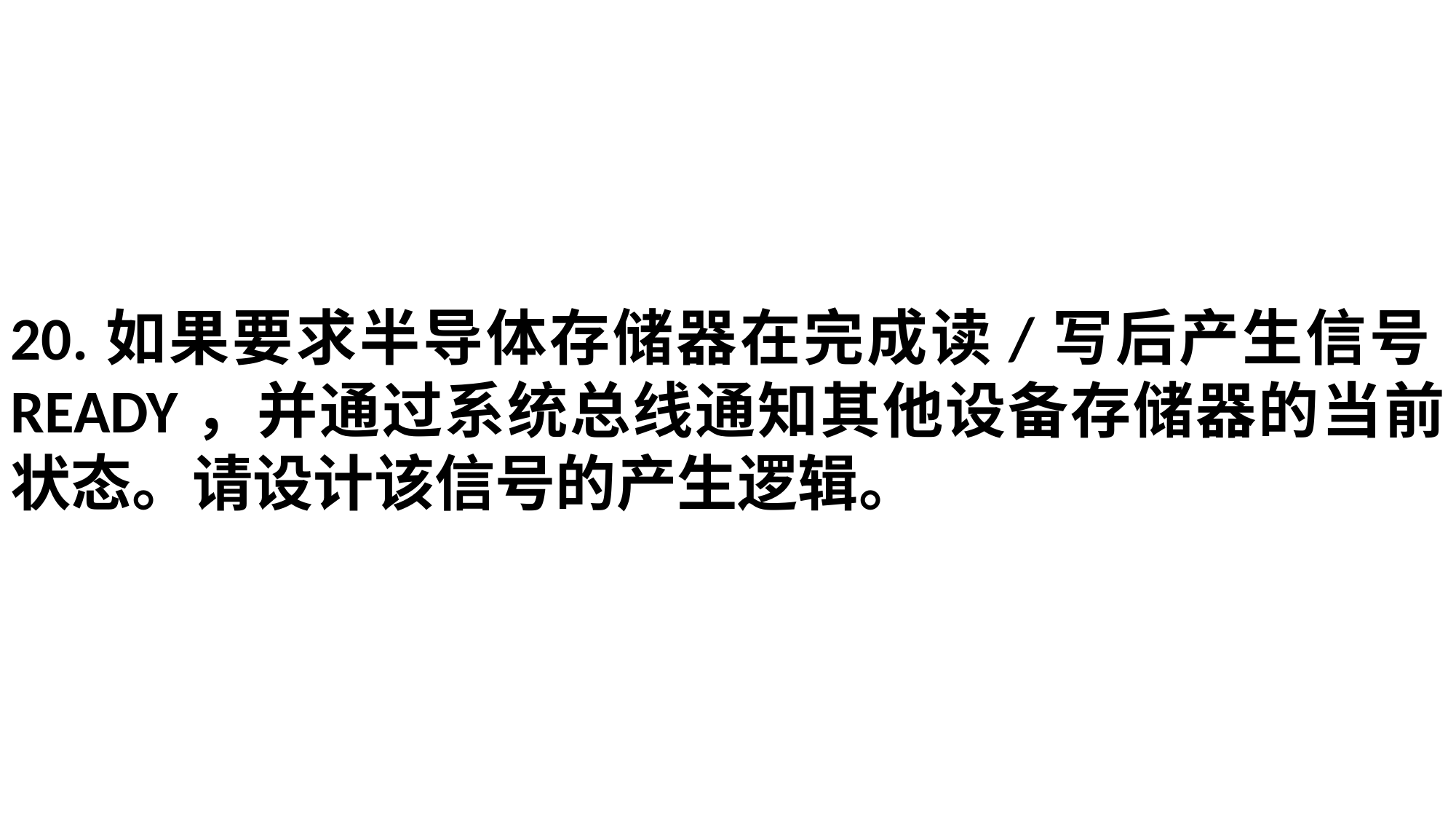

20.如果要求半导体存储器在完成读/写后产生信号READY，并通过系统总线通知其他设备存储器的当前状态。请设计该信号的产生逻辑。